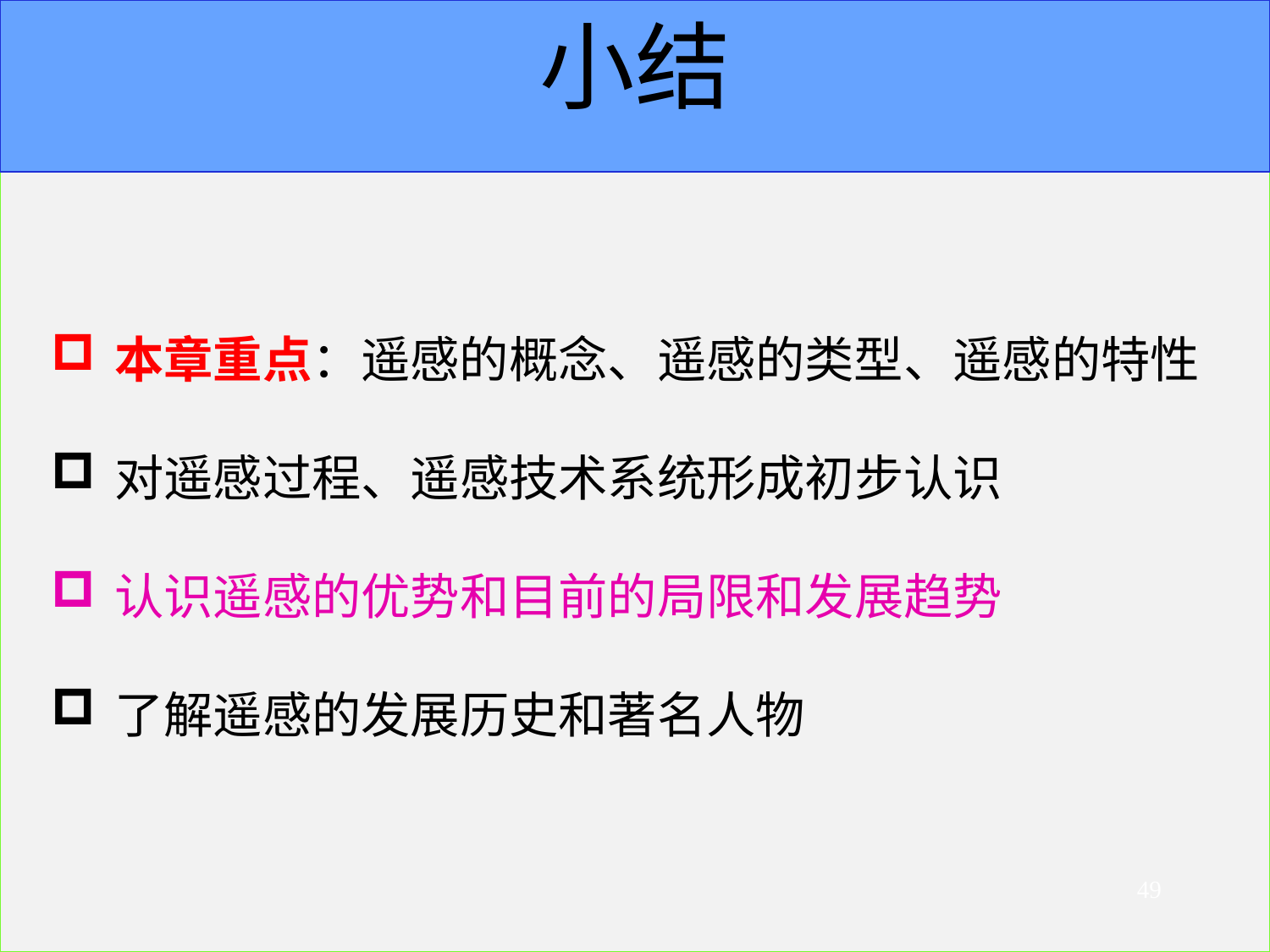

# 小结

本章重点：遥感的概念、遥感的类型、遥感的特性
对遥感过程、遥感技术系统形成初步认识
认识遥感的优势和目前的局限和发展趋势
了解遥感的发展历史和著名人物

49